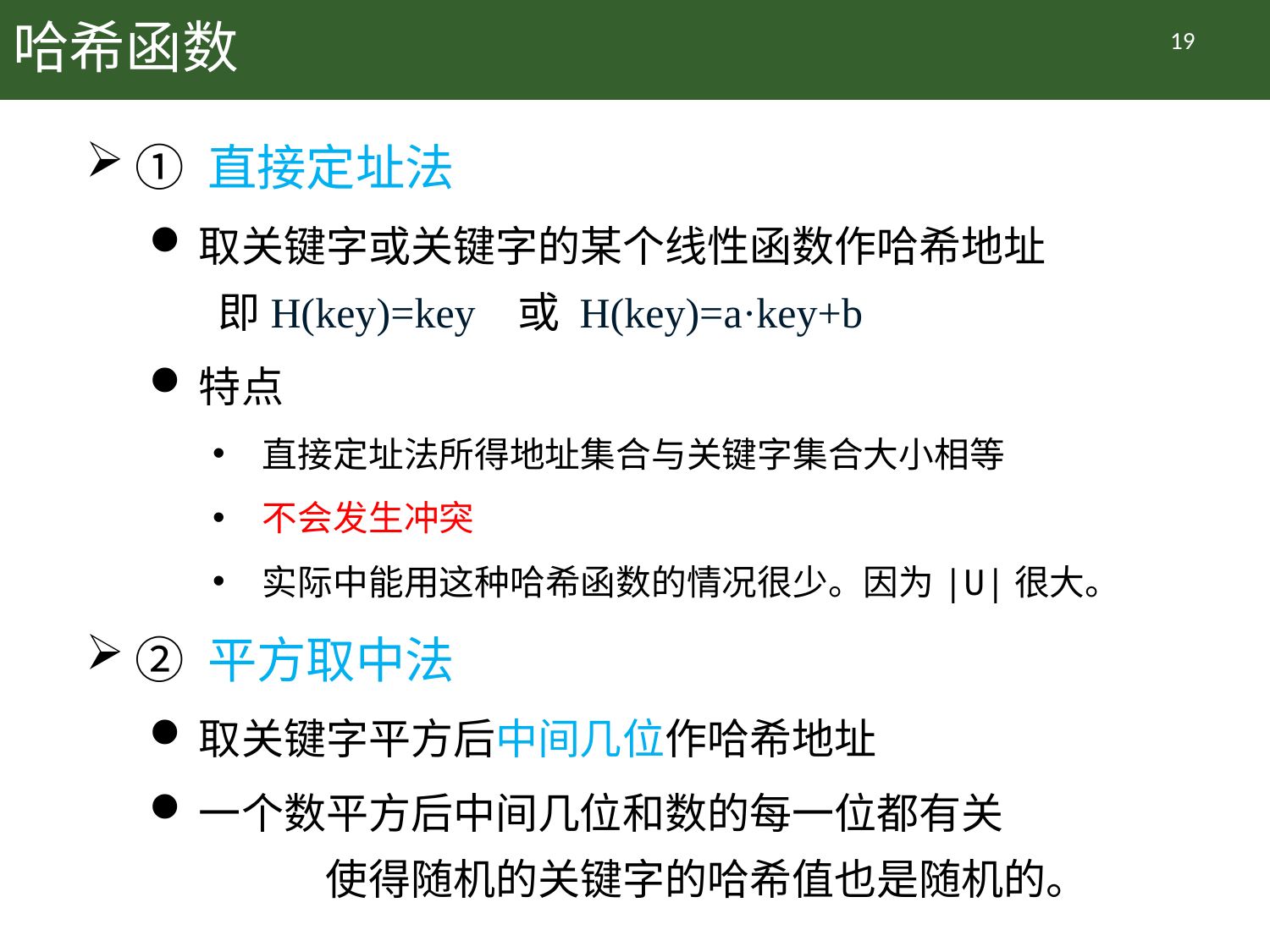

# 哈希函数
19
① 直接定址法
取关键字或关键字的某个线性函数作哈希地址
  即H(key)=key   或 H(key)=a·key+b
特点
直接定址法所得地址集合与关键字集合大小相等
不会发生冲突
实际中能用这种哈希函数的情况很少。因为|U|很大。
② 平方取中法
取关键字平方后中间几位作哈希地址
一个数平方后中间几位和数的每一位都有关
	使得随机的关键字的哈希值也是随机的。